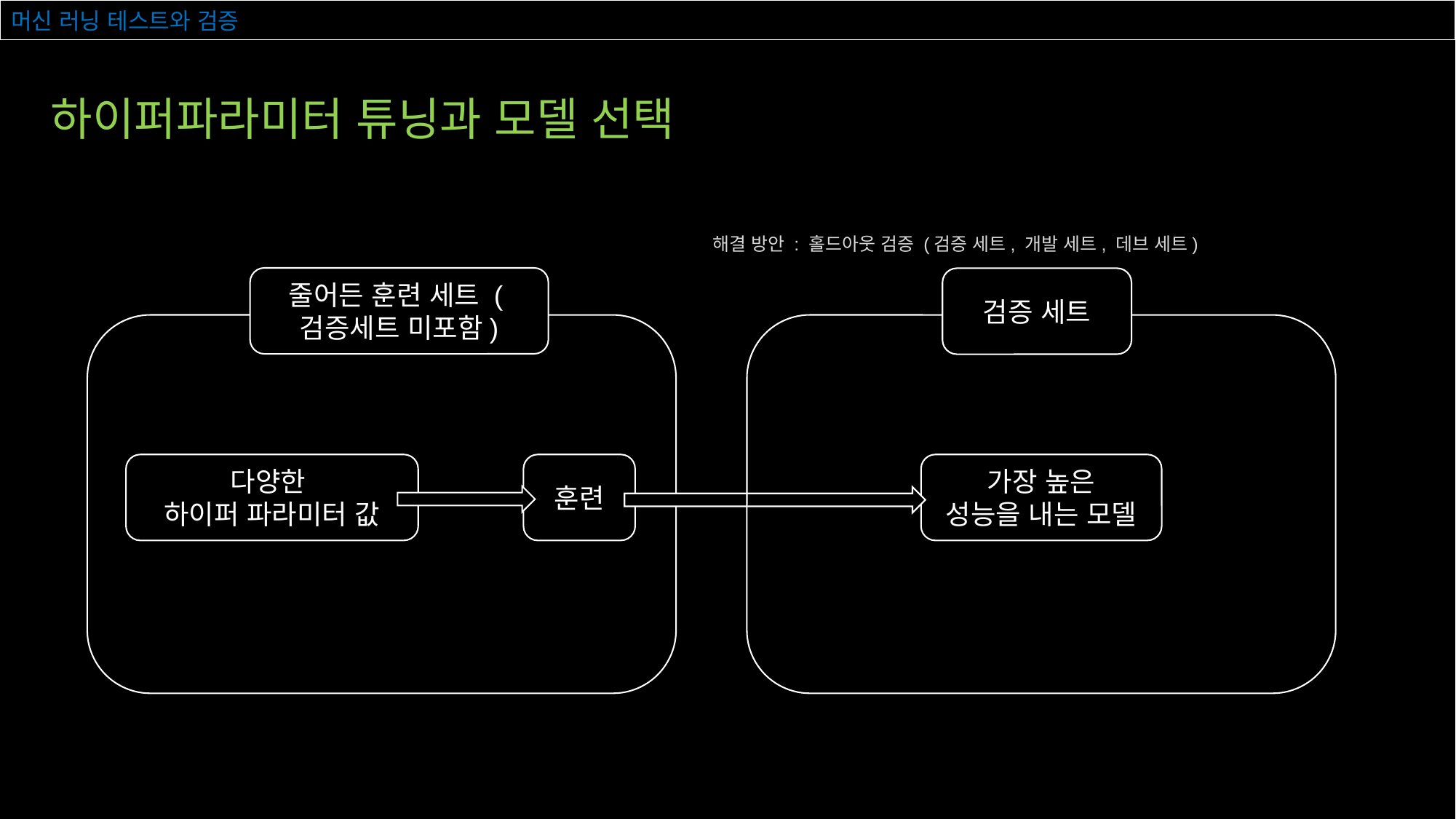

# 머신 러닝 테스트와 검증
하이퍼파라미터 튜닝과 모델 선택
해결 방안 : 홀드아웃 검증 (검증 세트, 개발 세트, 데브 세트)
줄어든 훈련 세트 (검증세트 미포함)
검증 세트

다양한
하이퍼 파라미터 값
훈련
가장 높은
성능을 내는 모델